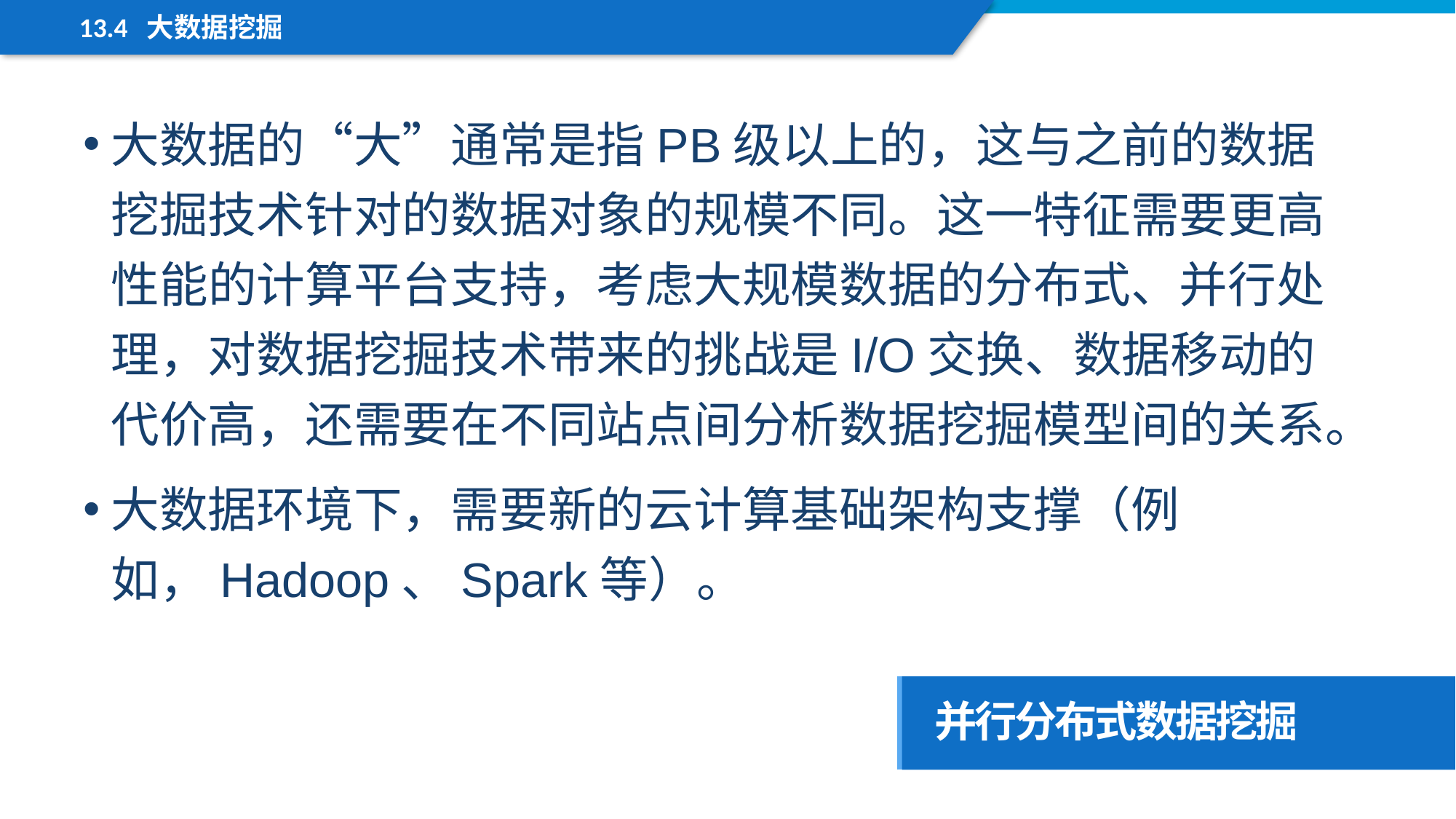

13.4  大数据挖掘
大数据的“大”通常是指PB级以上的，这与之前的数据挖掘技术针对的数据对象的规模不同。这一特征需要更高性能的计算平台支持，考虑大规模数据的分布式、并行处理，对数据挖掘技术带来的挑战是I/O交换、数据移动的代价高，还需要在不同站点间分析数据挖掘模型间的关系。
大数据环境下，需要新的云计算基础架构支撑（例如，Hadoop、Spark等）。
并行分布式数据挖掘